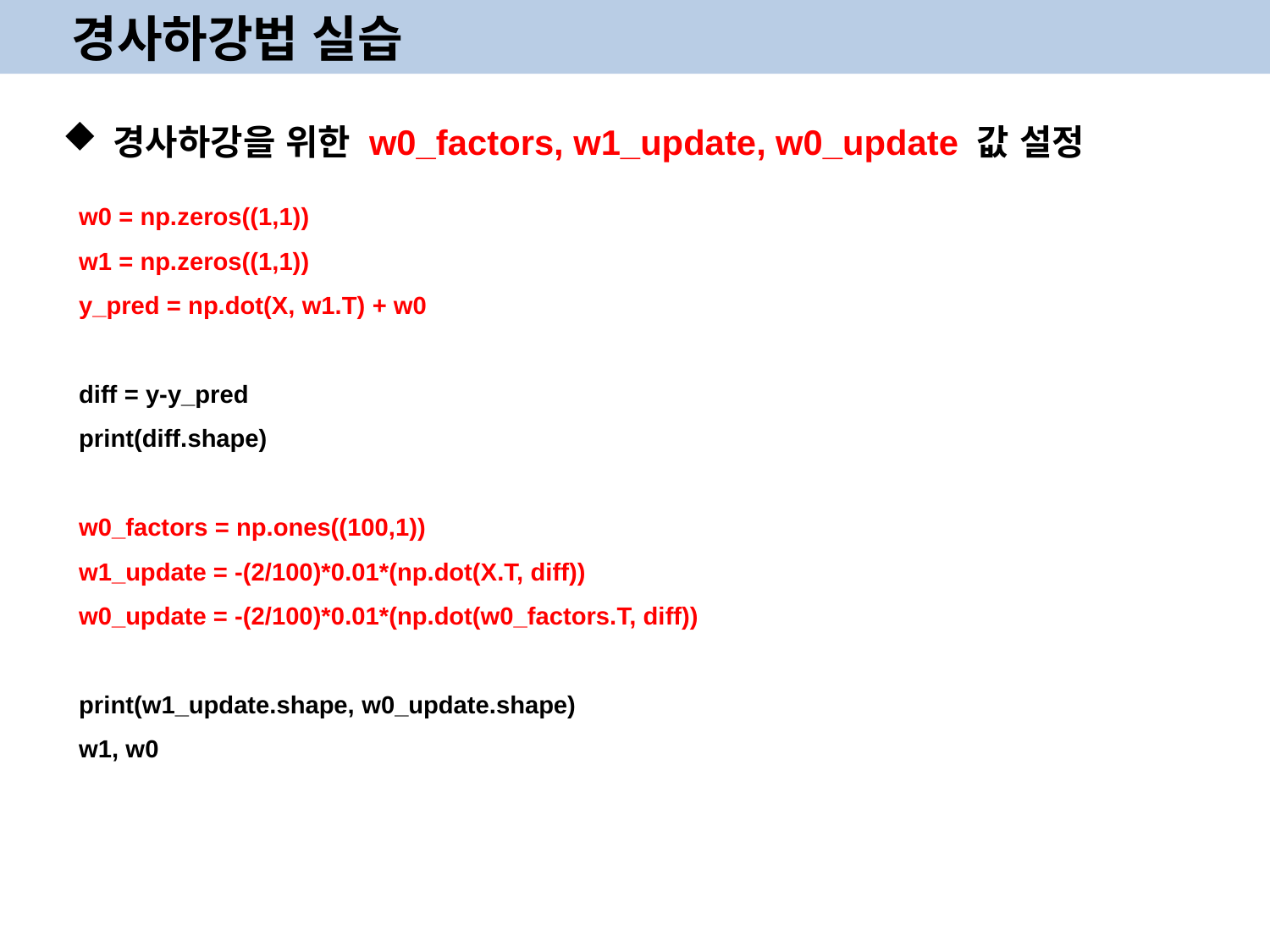

경사하강법 실습
경사하강을 위한 w0_factors, w1_update, w0_update 값 설정
w0 = np.zeros((1,1))
w1 = np.zeros((1,1))
y_pred = np.dot(X, w1.T) + w0

diff = y-y_pred
print(diff.shape)

w0_factors = np.ones((100,1))
w1_update = -(2/100)*0.01*(np.dot(X.T, diff))
w0_update = -(2/100)*0.01*(np.dot(w0_factors.T, diff))

print(w1_update.shape, w0_update.shape)
w1, w0